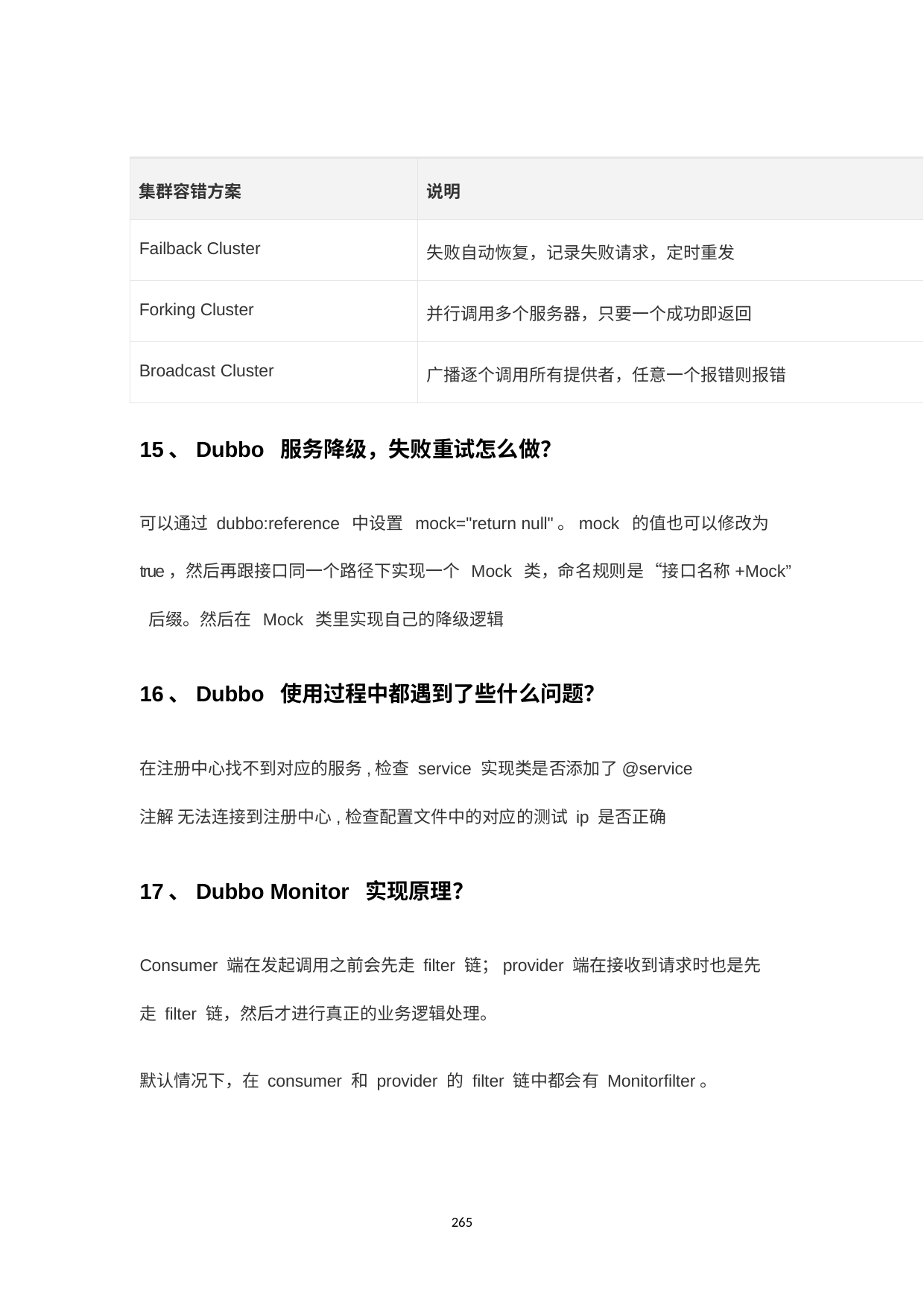

| 集群容错方案 | 说明 |
| --- | --- |
| Failback Cluster | 失败自动恢复，记录失败请求，定时重发 |
| Forking Cluster | 并行调用多个服务器，只要一个成功即返回 |
| Broadcast Cluster | 广播逐个调用所有提供者，任意一个报错则报错 |
15、Dubbo 服务降级，失败重试怎么做？

可以通过dubbo:reference 中设置 mock="return null"。mock 的值也可以修改为 true，然后再跟接口同一个路径下实现一个 Mock 类，命名规则是“接口名称+Mock”  后缀。然后在 Mock 类里实现自己的降级逻辑

16、Dubbo 使用过程中都遇到了些什么问题？

在注册中心找不到对应的服务,检查service 实现类是否添加了@service 注解 无法连接到注册中心,检查配置文件中的对应的测试ip 是否正确

17、Dubbo Monitor 实现原理？

Consumer 端在发起调用之前会先走 filter 链；provider 端在接收到请求时也是先走 filter 链，然后才进行真正的业务逻辑处理。
默认情况下，在 consumer 和provider 的filter 链中都会有Monitorfilter。
265